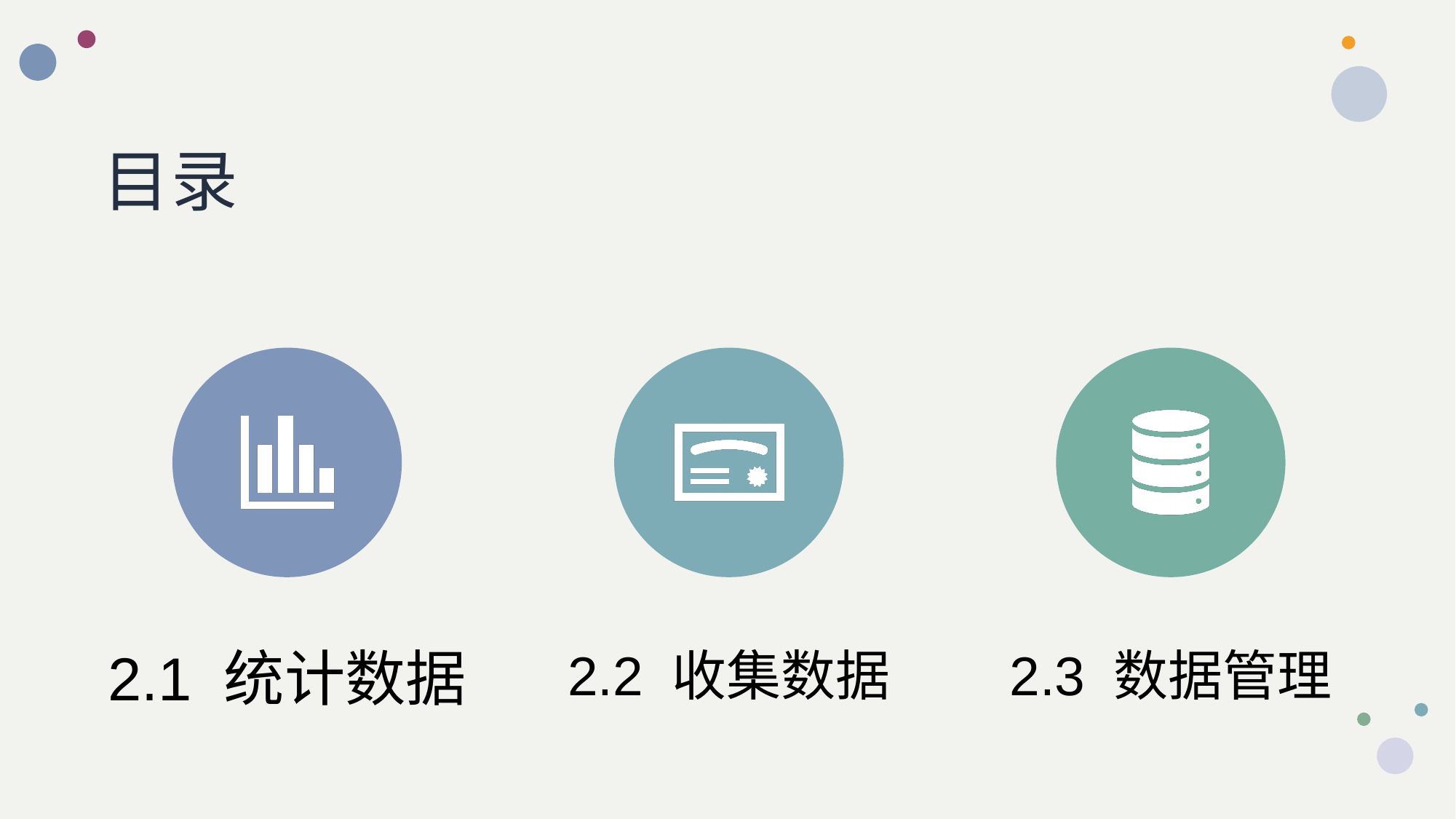

# 目录
2.1 统计数据
2.2 收集数据
2.3 数据管理